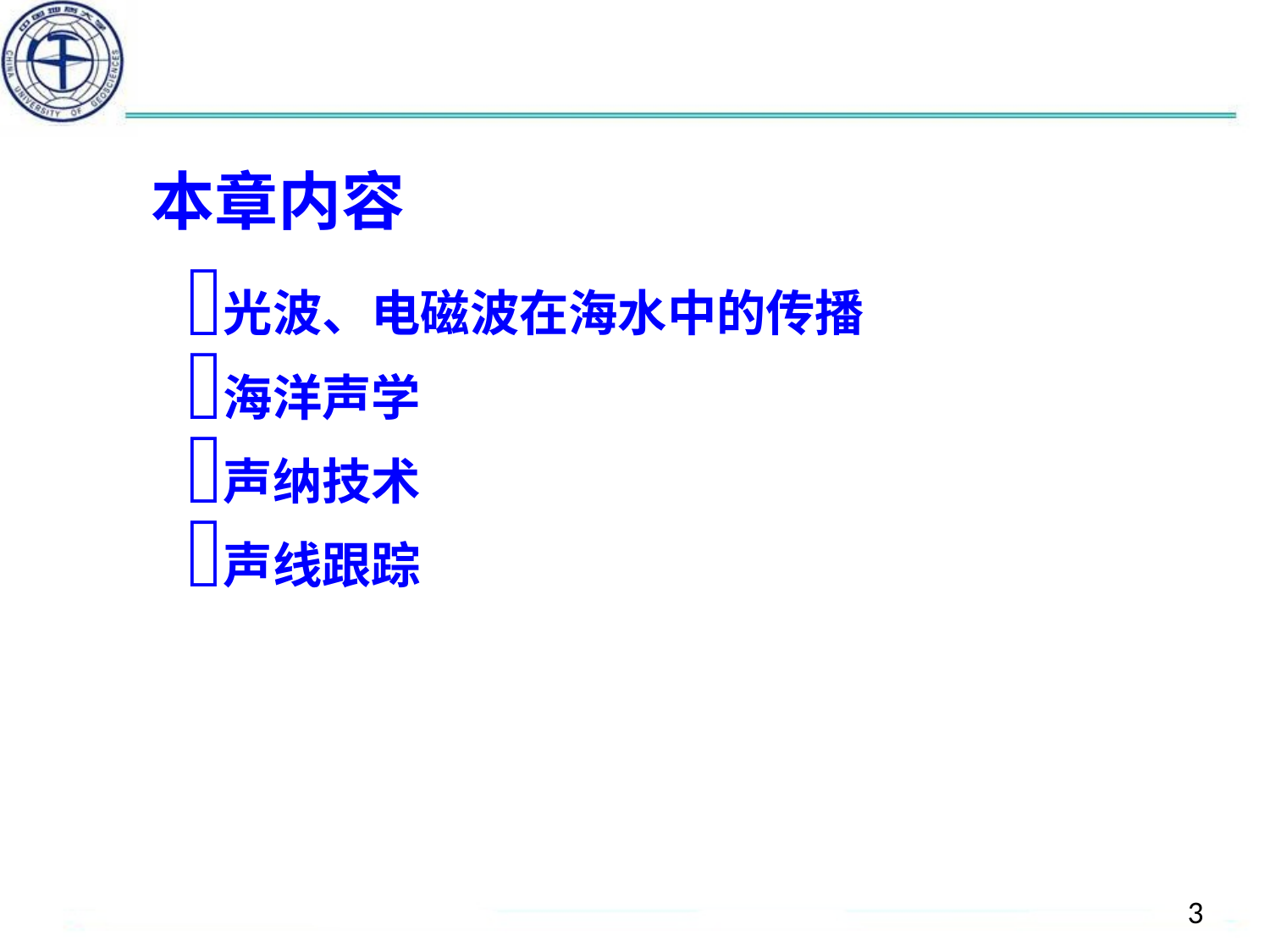

#
本章内容
光波、电磁波在海水中的传播
海洋声学
声纳技术
声线跟踪
3